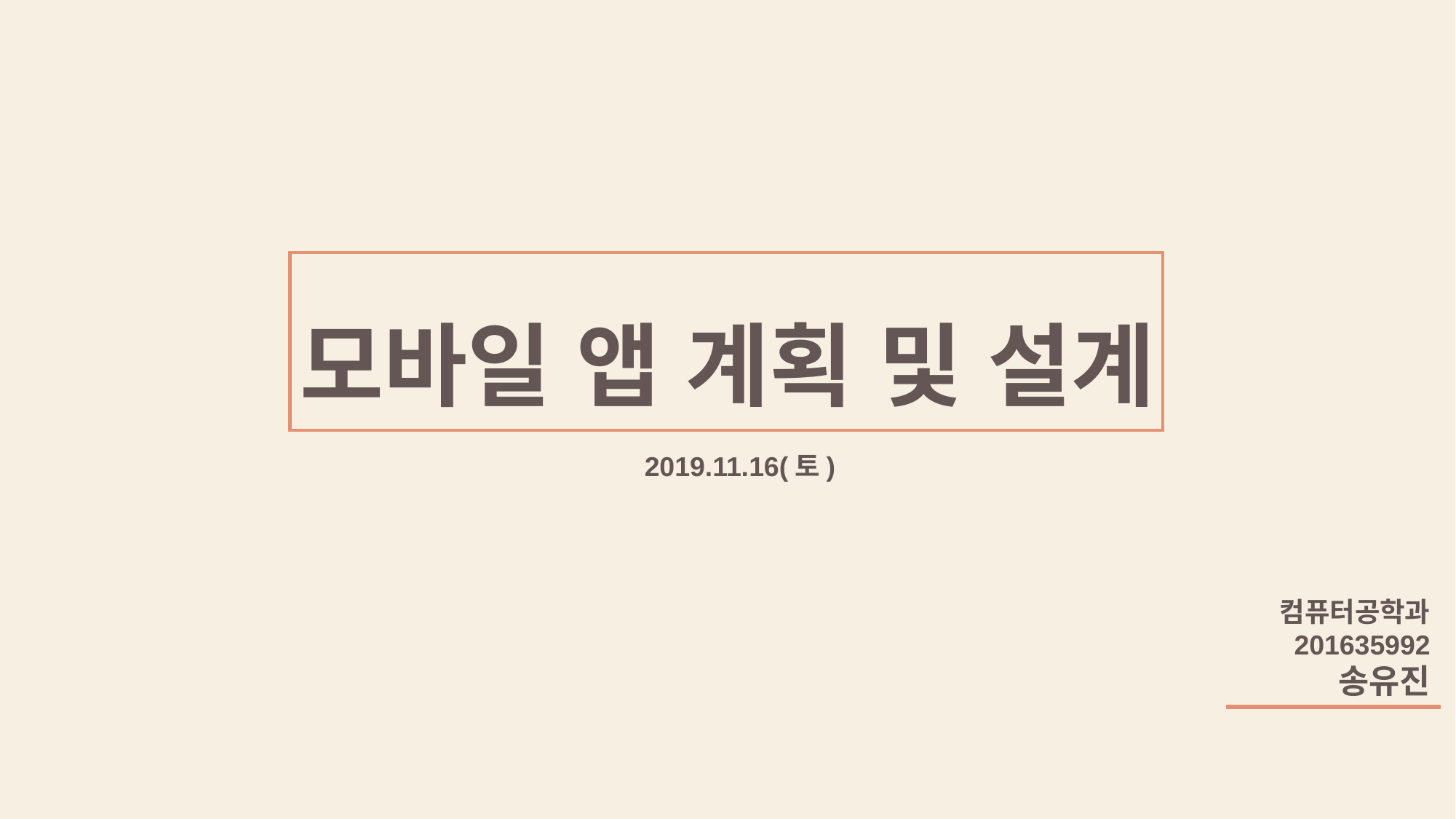

모바일 앱 계획 및 설계

2019.11.16(토)
컴퓨터공학과
201635992
송유진